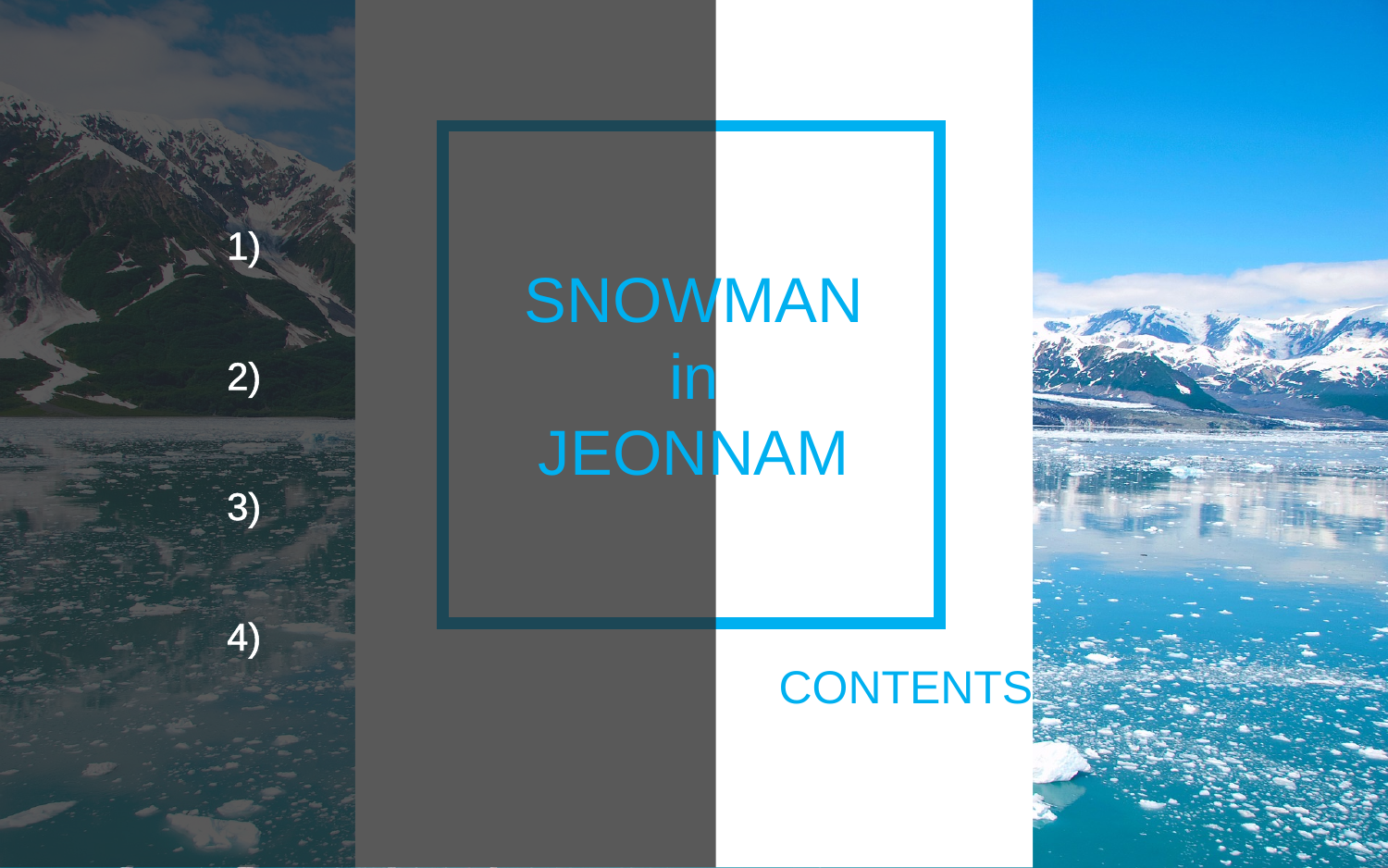

사용 프로그램
게임 설명
게임 시연
Q&A
# SNOWMAN in JEONNAM
CONTENTS